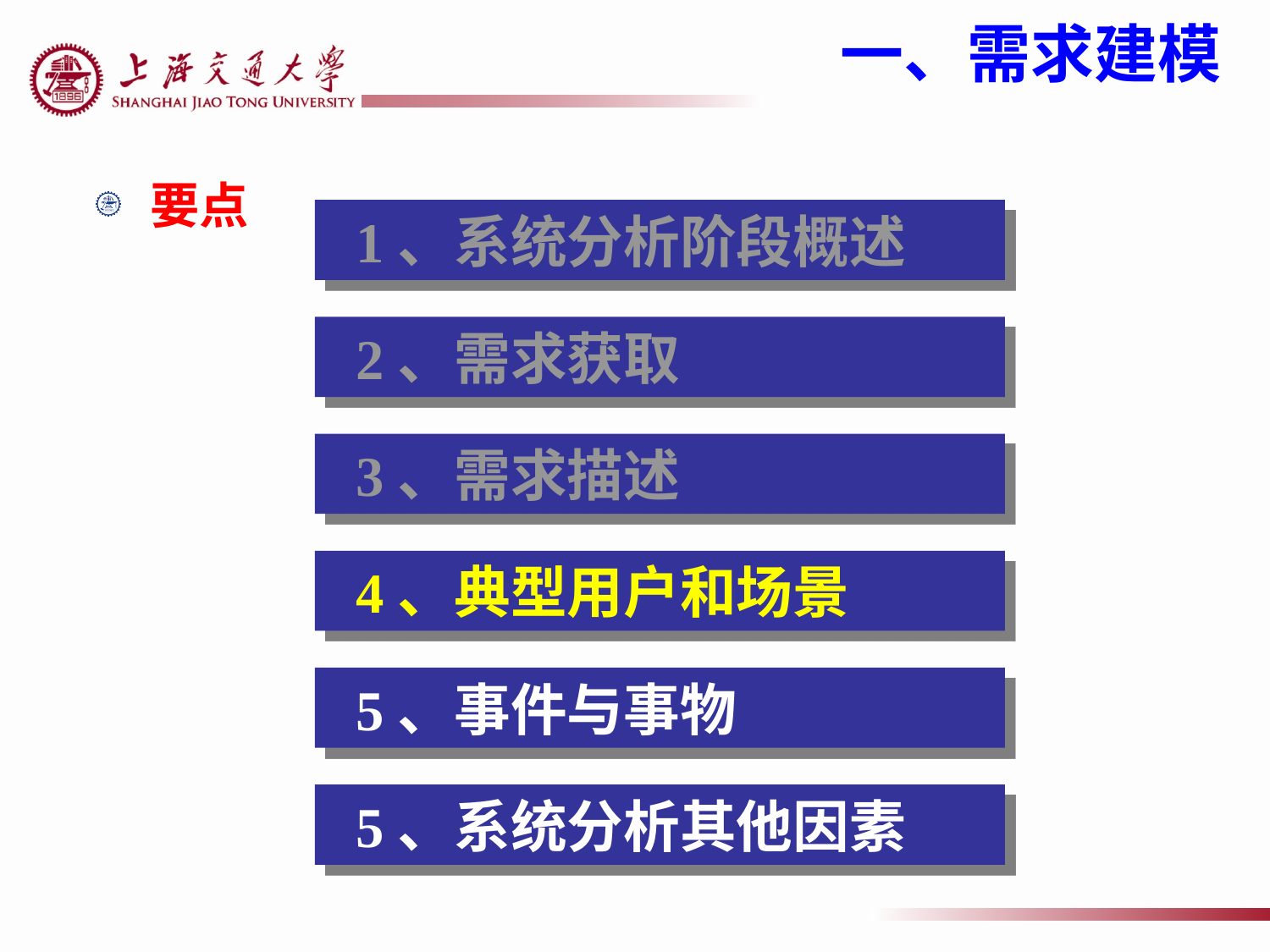

一、需求建模
要点
  1、系统分析阶段概述
  2、需求获取
  3、需求描述
  4、典型用户和场景
  5、事件与事物
  5、系统分析其他因素